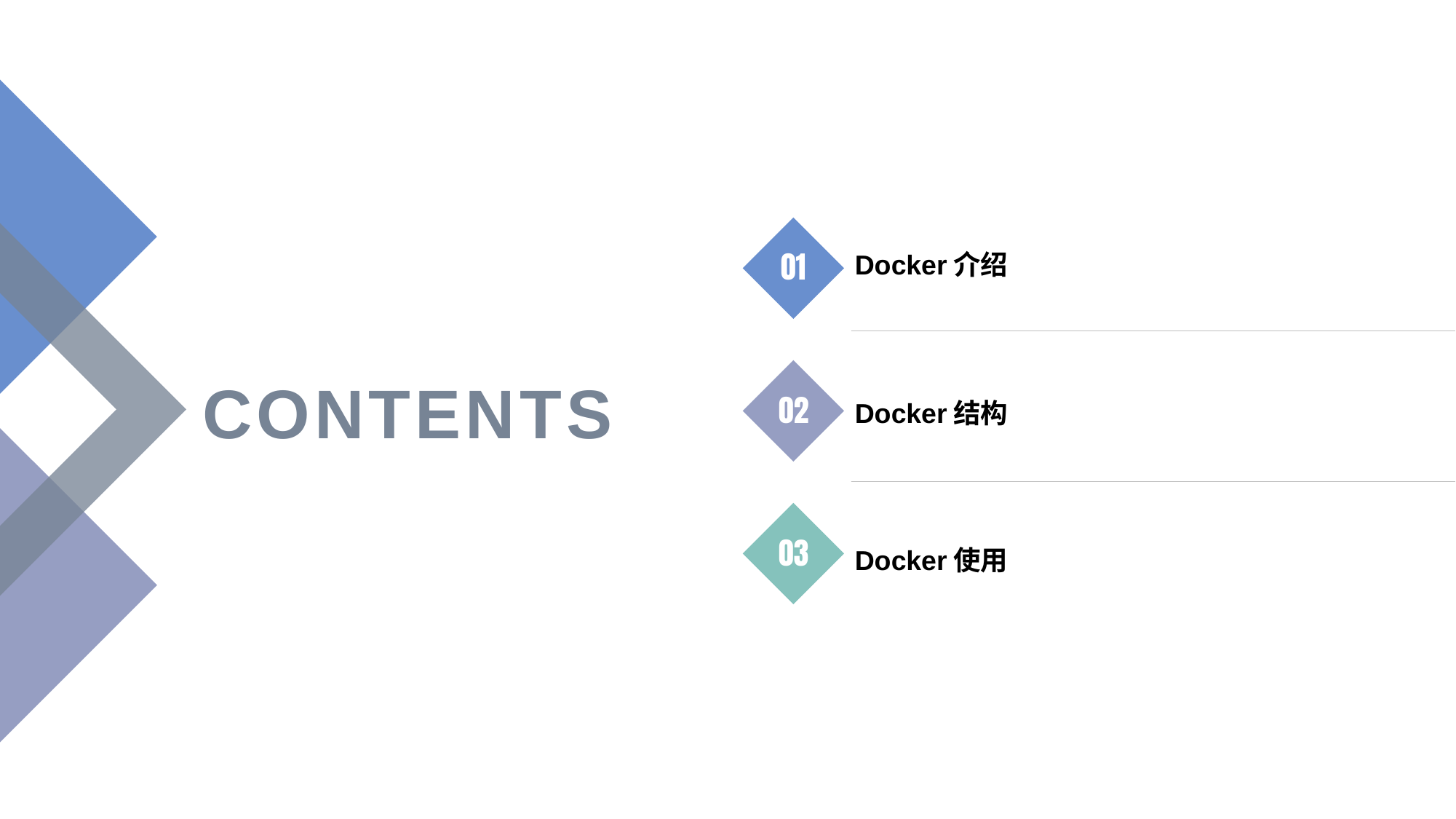

01
Docker介绍
02
Docker结构
03
Docker使用
CONTENTS